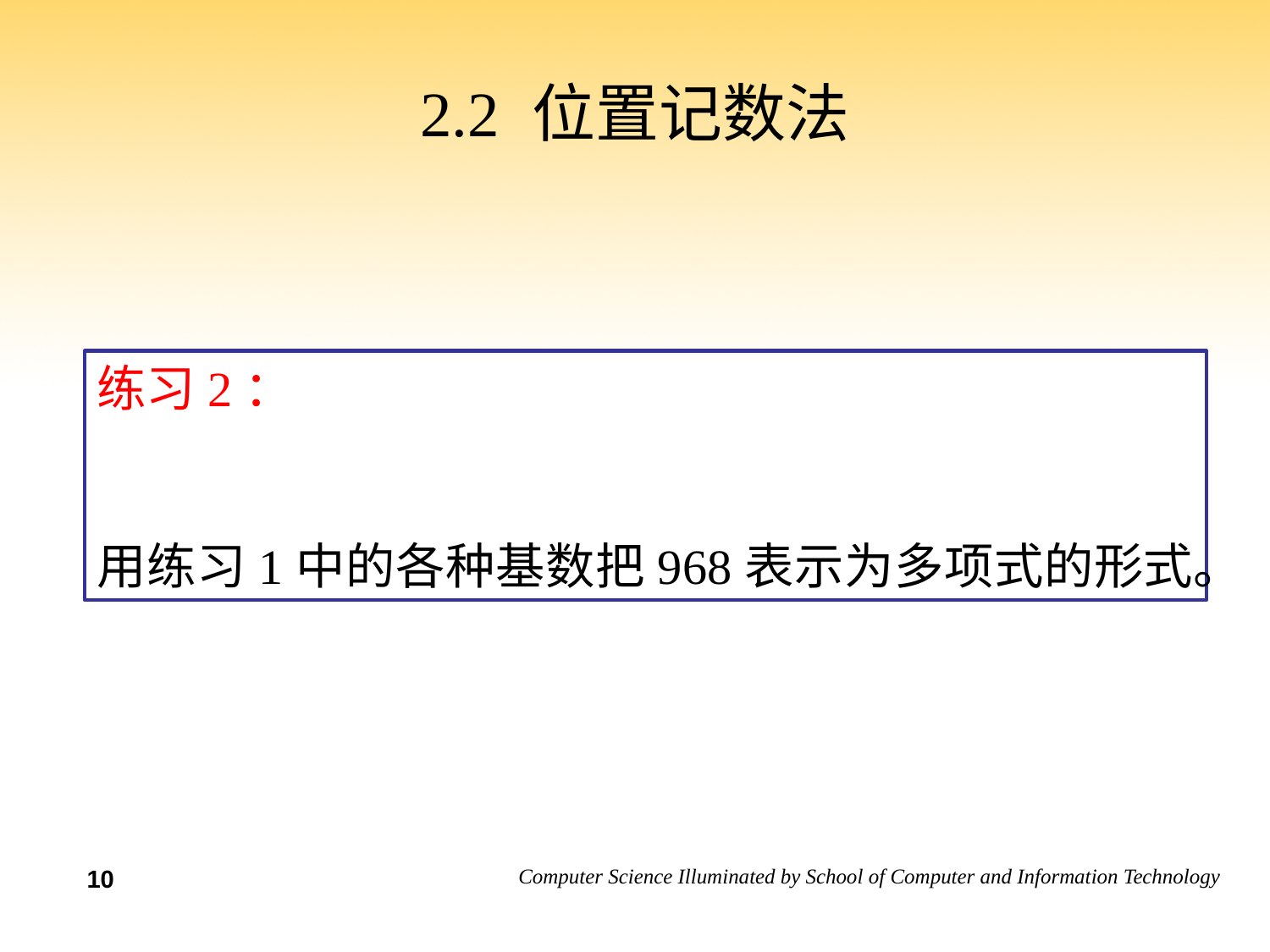

# 2.2 位置记数法
练习2：

用练习1中的各种基数把968表示为多项式的形式。
10
6
8